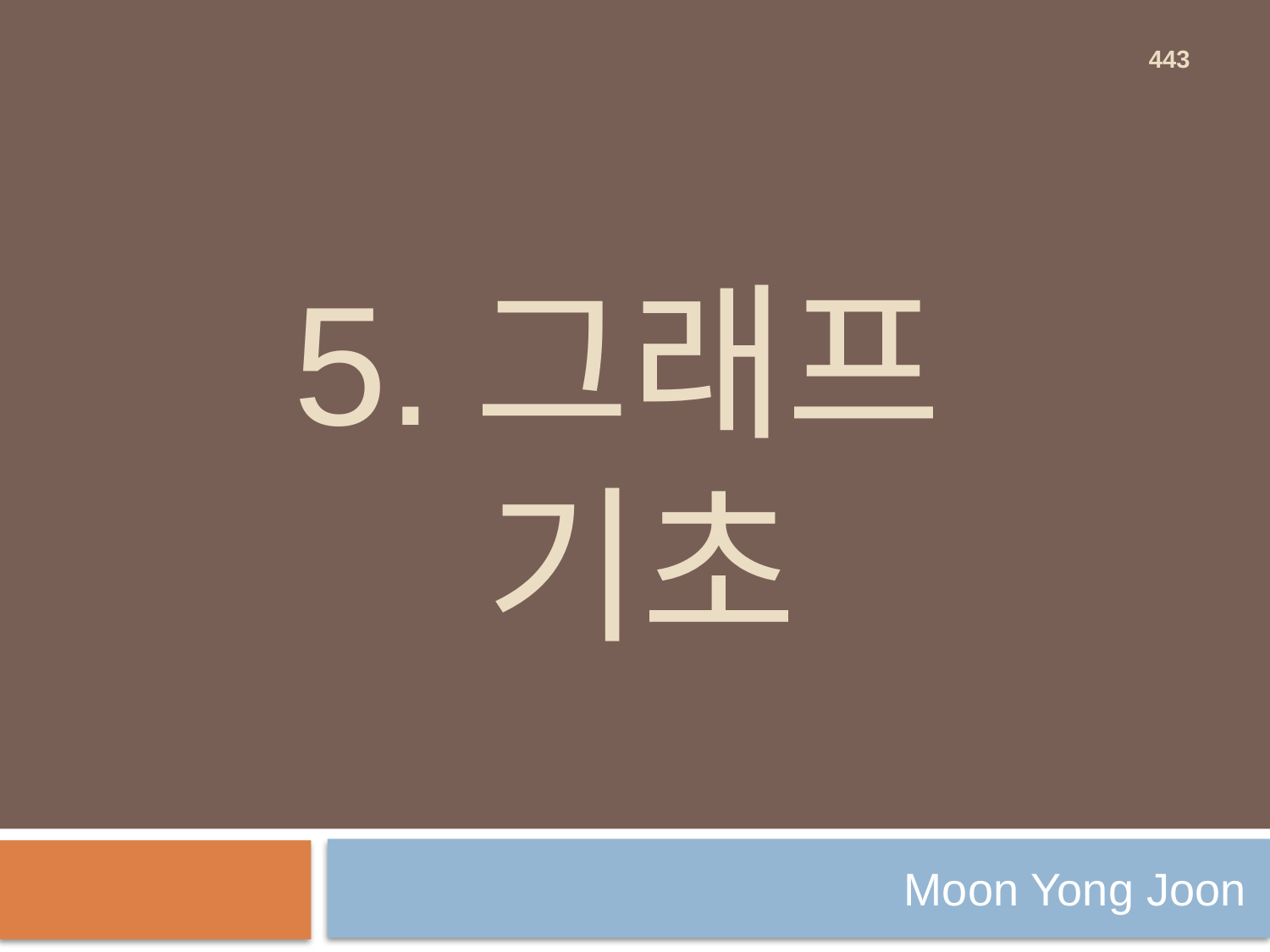

443
# 5.그래프 기초
Moon Yong Joon